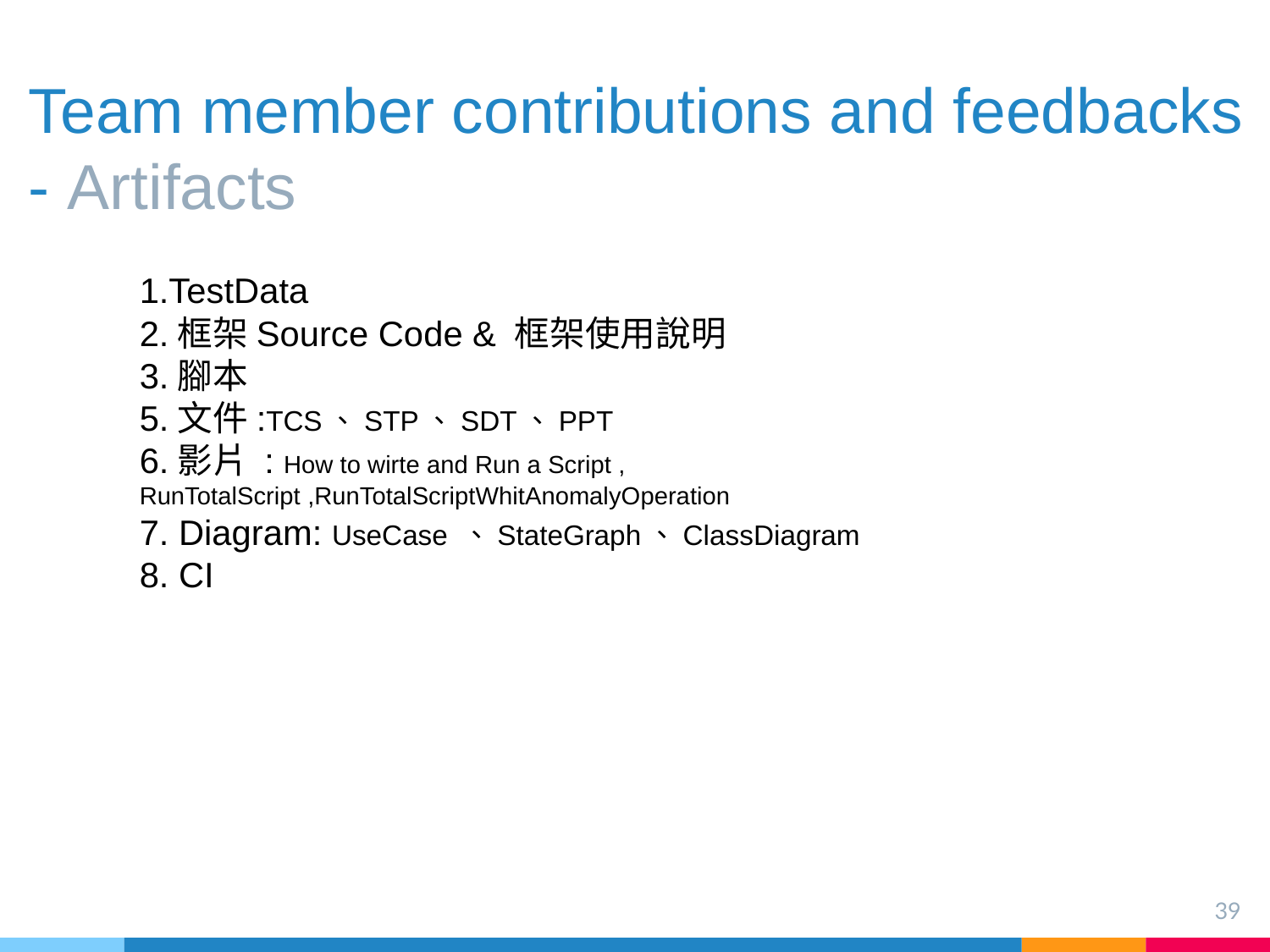

# Team member contributions and feedbacks - Artifacts
1.TestData
2.框架Source Code & 框架使用說明
3.腳本
5.文件:TCS、STP、SDT、PPT
6.影片 : How to wirte and Run a Script , RunTotalScript ,RunTotalScriptWhitAnomalyOperation
7. Diagram: UseCase 、StateGraph、ClassDiagram
8. CI

39